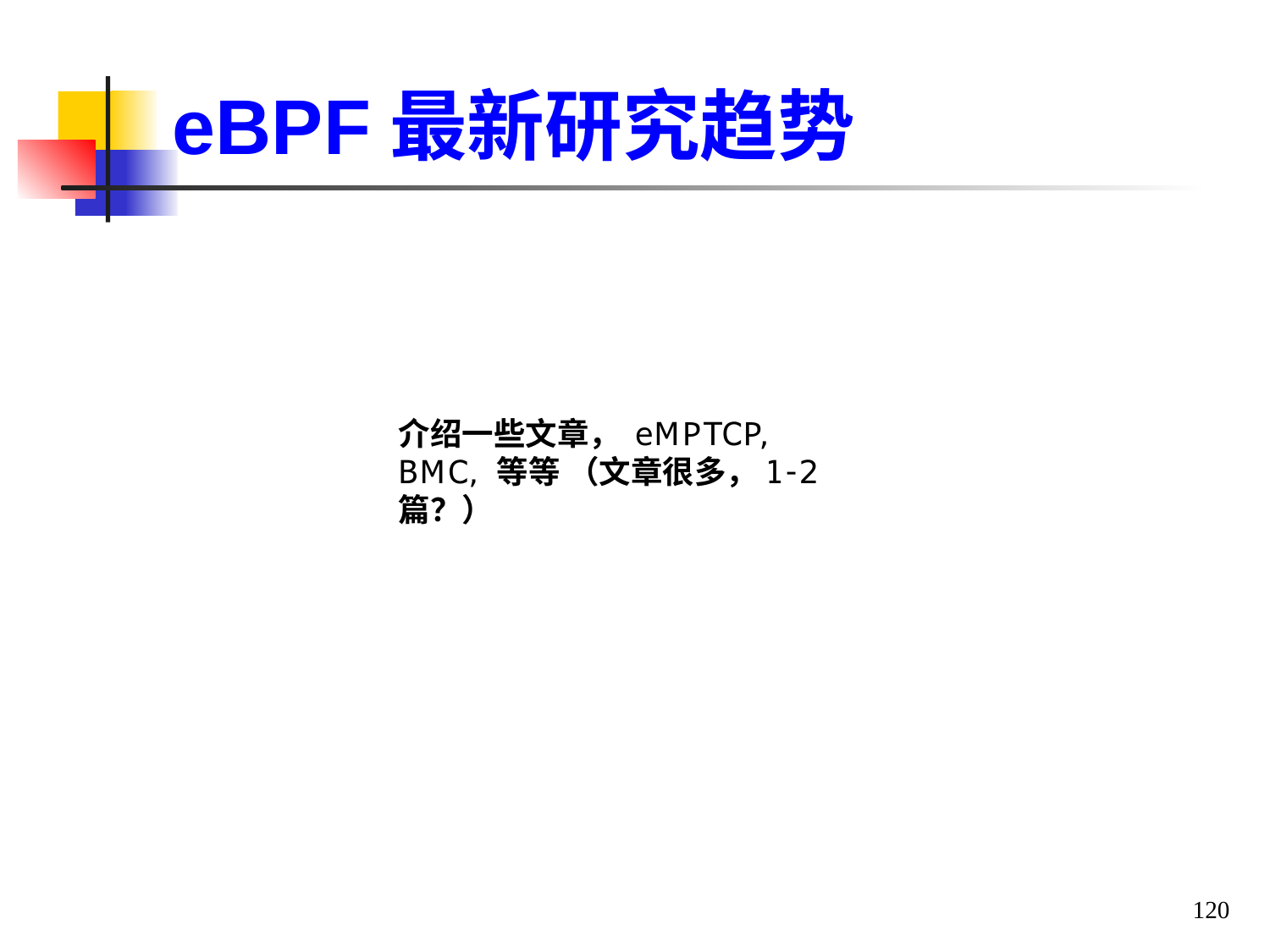

eBPF最新研究趋势
介绍一些文章， eMPTCP, BMC, 等等 （文章很多，1-2篇？）
120